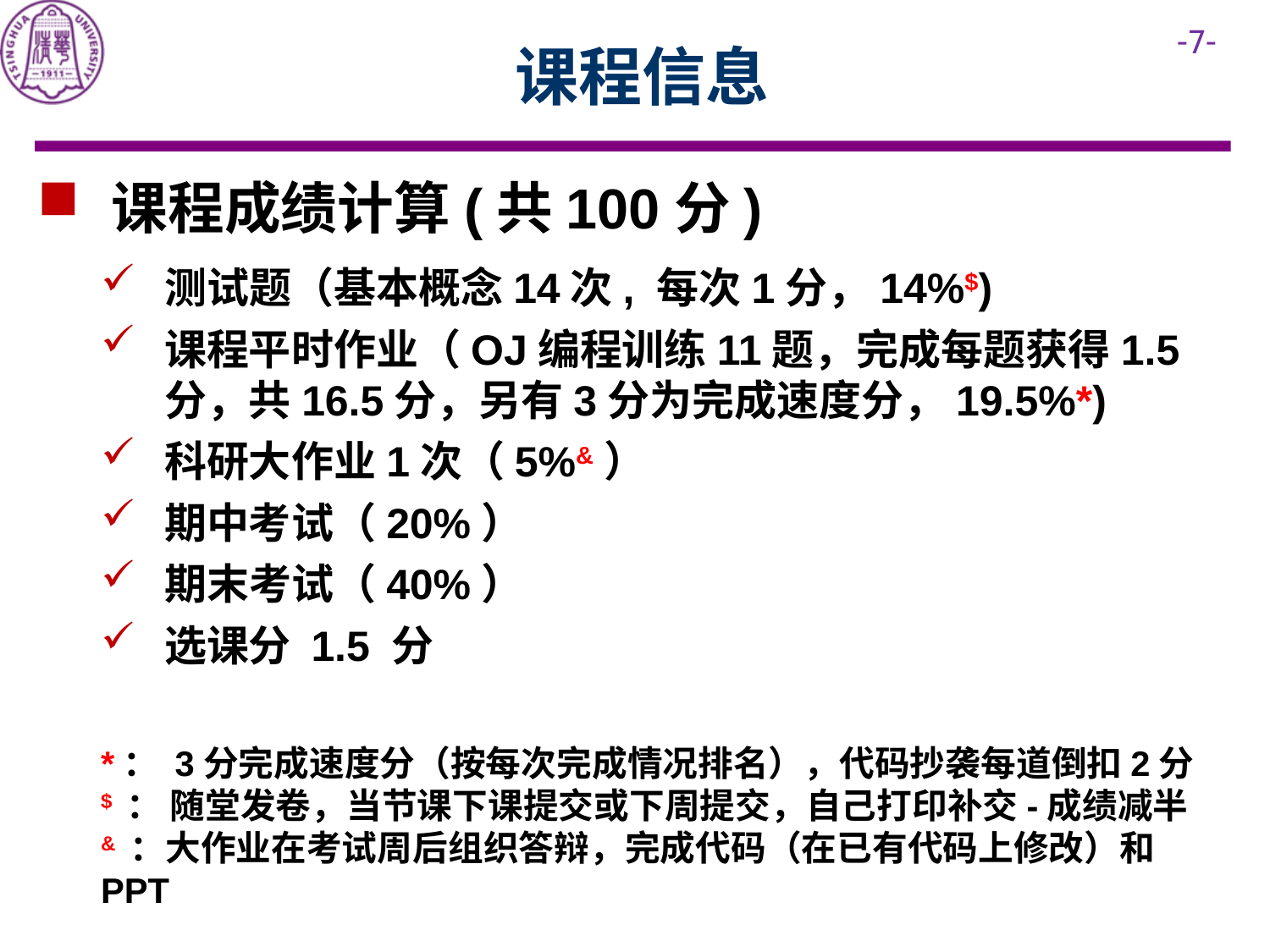

# 课程信息
 课程成绩计算(共100分)
测试题（基本概念14次, 每次1分，14%$)
课程平时作业（OJ编程训练11题，完成每题获得1.5分，共16.5分，另有3分为完成速度分，19.5%*)
科研大作业1次（5%&）
期中考试（20%）
期末考试（40%）
选课分 1.5 分

*： 3分完成速度分（按每次完成情况排名），代码抄袭每道倒扣2分
$ ： 随堂发卷，当节课下课提交或下周提交，自己打印补交-成绩减半
& ：大作业在考试周后组织答辩，完成代码（在已有代码上修改）和PPT